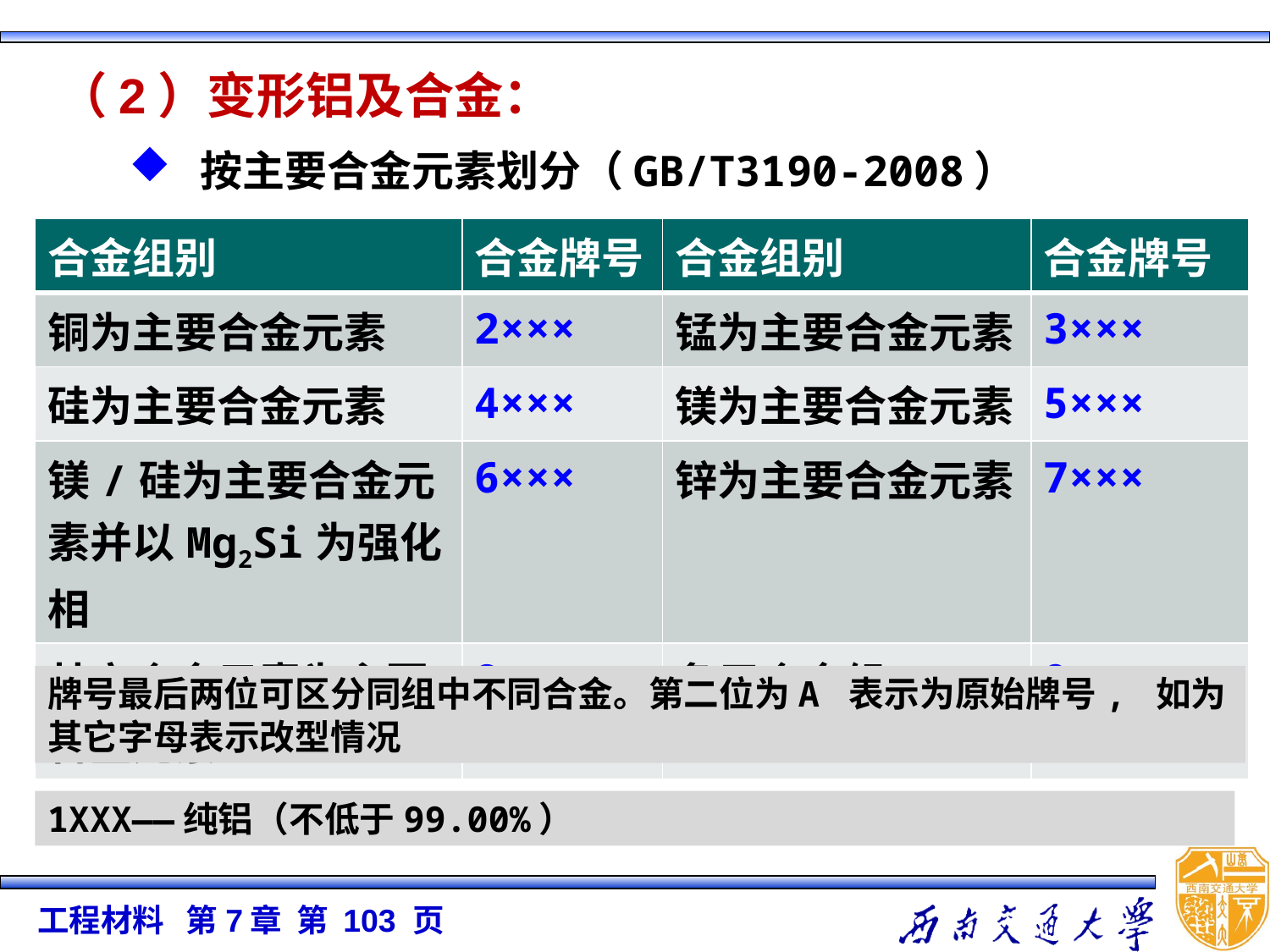

（2）变形铝及合金：
按主要合金元素划分（GB/T3190-2008）
| 合金组别 | 合金牌号 | 合金组别 | 合金牌号 |
| --- | --- | --- | --- |
| 铜为主要合金元素 | 2××× | 锰为主要合金元素 | 3××× |
| 硅为主要合金元素 | 4××× | 镁为主要合金元素 | 5××× |
| 镁/硅为主要合金元素并以Mg2Si为强化相 | 6××× | 锌为主要合金元素 | 7××× |
| 其它合金元素为主要合金元素 | 8××× | 备用合金组 | 9××× |
牌号最后两位可区分同组中不同合金。第二位为A 表示为原始牌号, 如为其它字母表示改型情况
1XXX——纯铝（不低于99.00%）